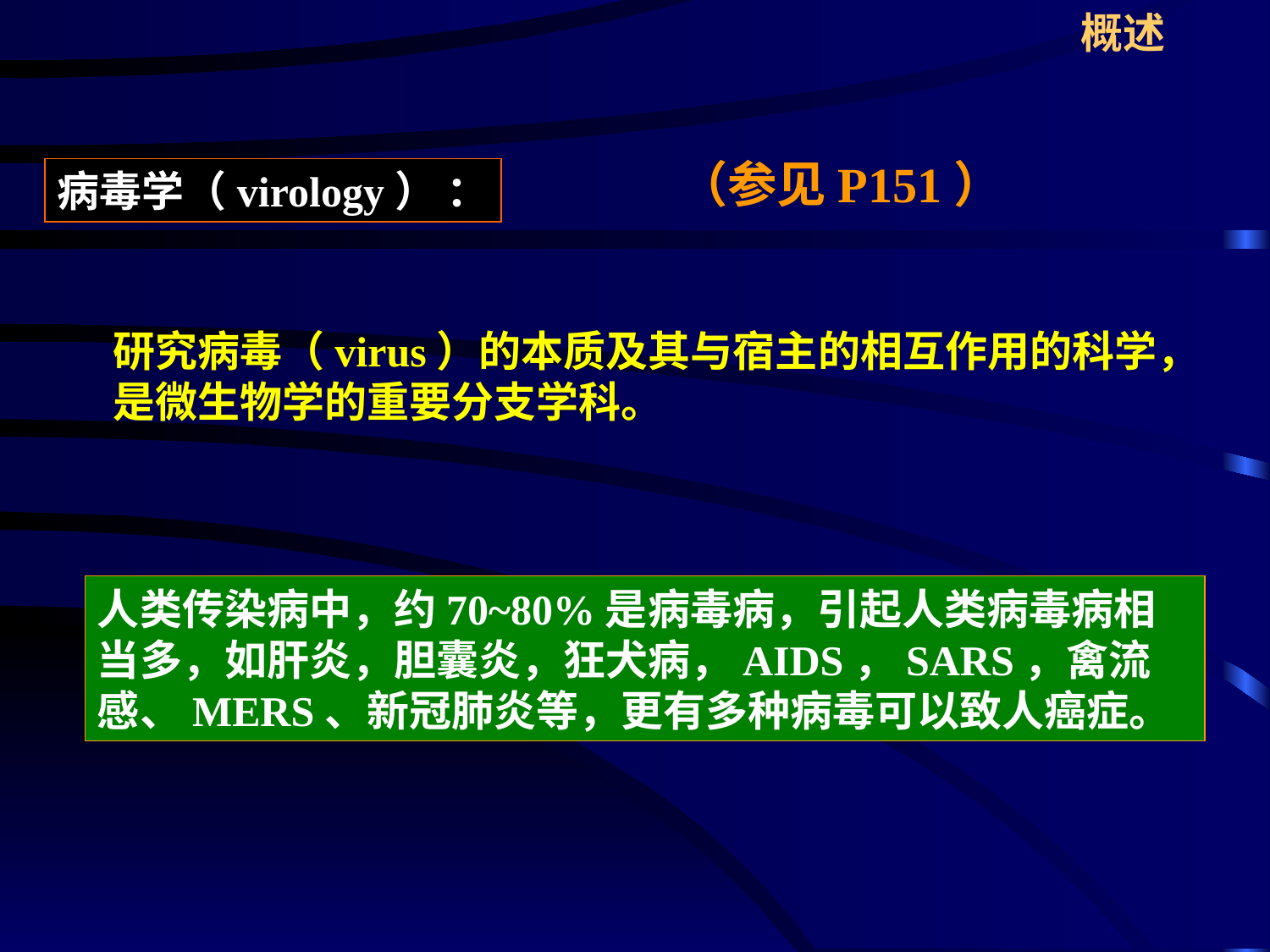

概述
（参见P151）
病毒学（virology） ：
研究病毒（virus）的本质及其与宿主的相互作用的科学，是微生物学的重要分支学科。
人类传染病中，约70~80%是病毒病，引起人类病毒病相当多，如肝炎，胆囊炎，狂犬病，AIDS，SARS，禽流感、MERS、新冠肺炎等，更有多种病毒可以致人癌症。